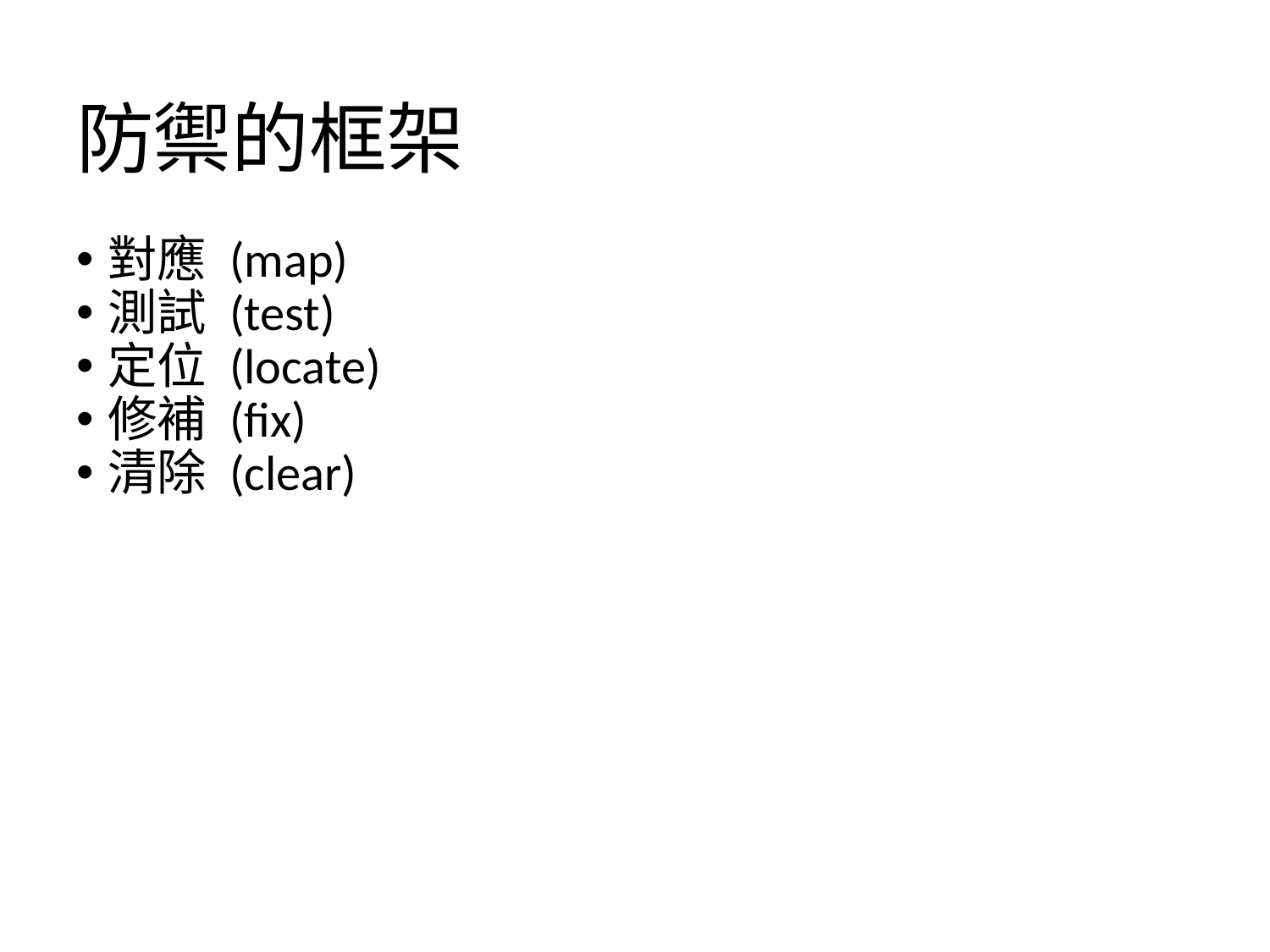

# 防禦的框架
對應 (map)
測試 (test)
定位 (locate)
修補 (fix)
清除 (clear)